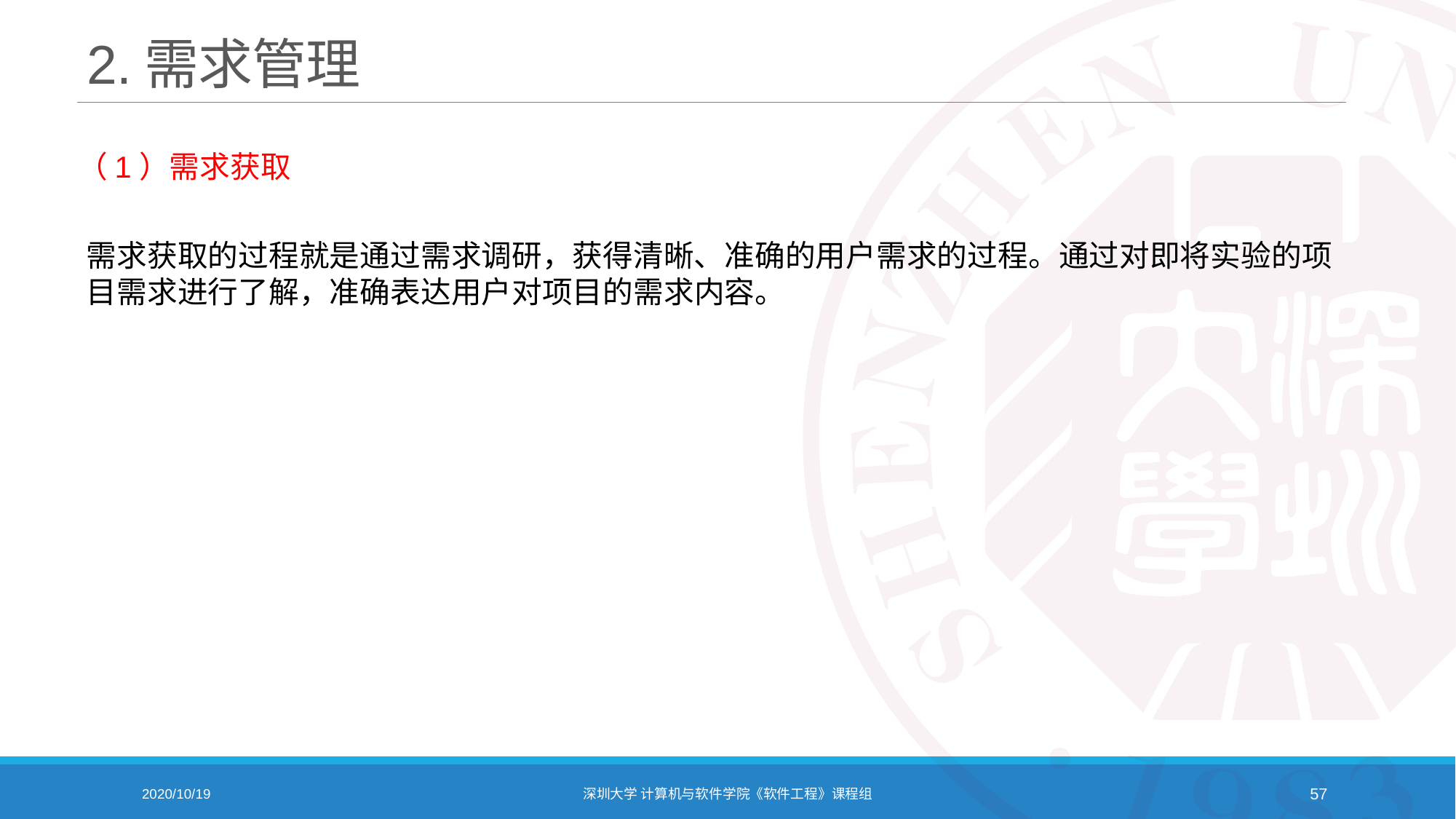

# 2.需求管理
（1）需求获取
需求获取的过程就是通过需求调研，获得清晰、准确的用户需求的过程。通过对即将实验的项目需求进行了解，准确表达用户对项目的需求内容。
2020/10/19
深圳大学 计算机与软件学院《软件工程》课程组
57